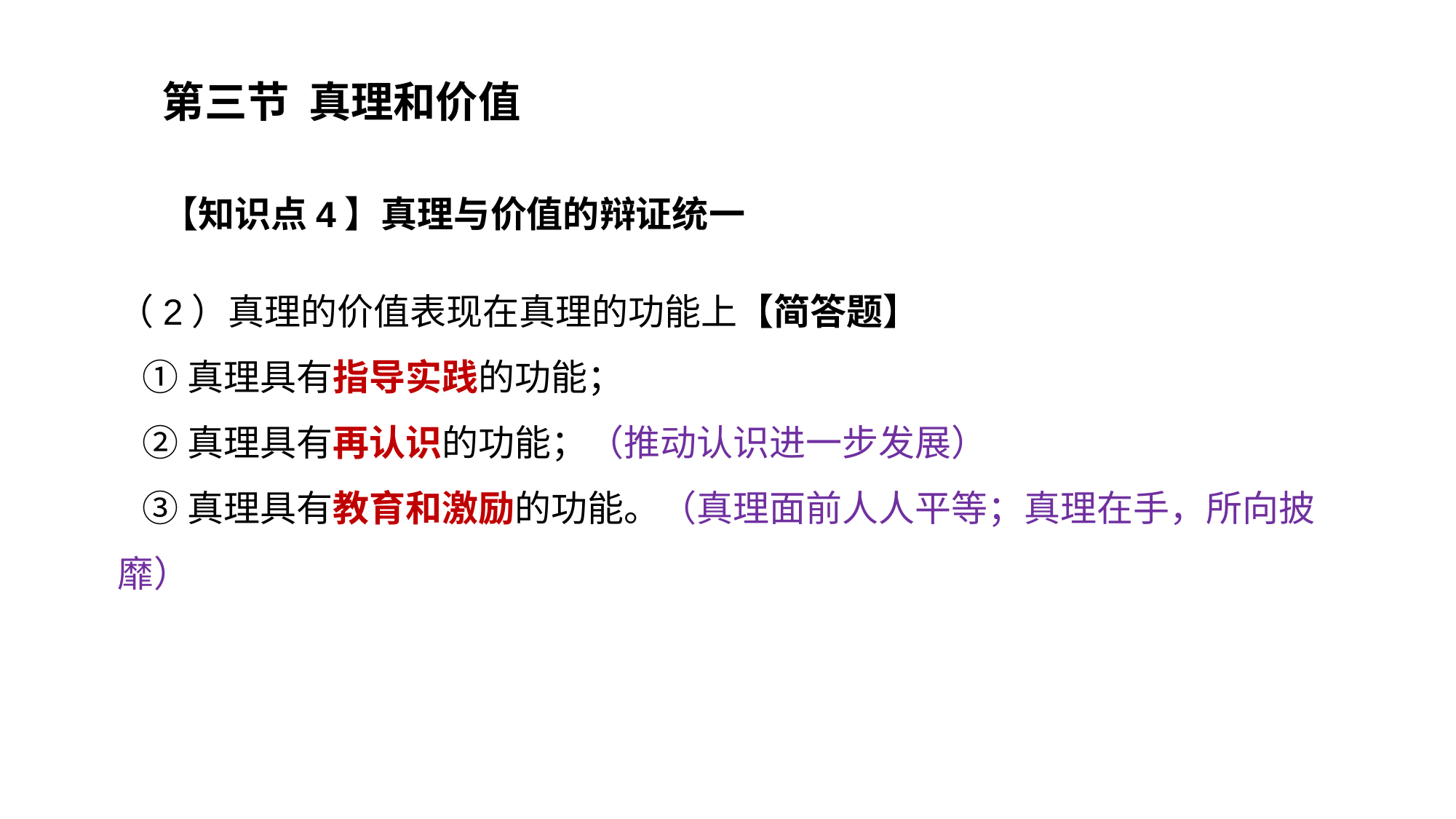

第二章
第三节  真理和价值
【知识点4】真理与价值的辩证统一
（2）真理的价值表现在真理的功能上【简答题】
   ①真理具有指导实践的功能；
   ②真理具有再认识的功能；（推动认识进一步发展）
   ③真理具有教育和激励的功能。（真理面前人人平等；真理在手，所向披靡）